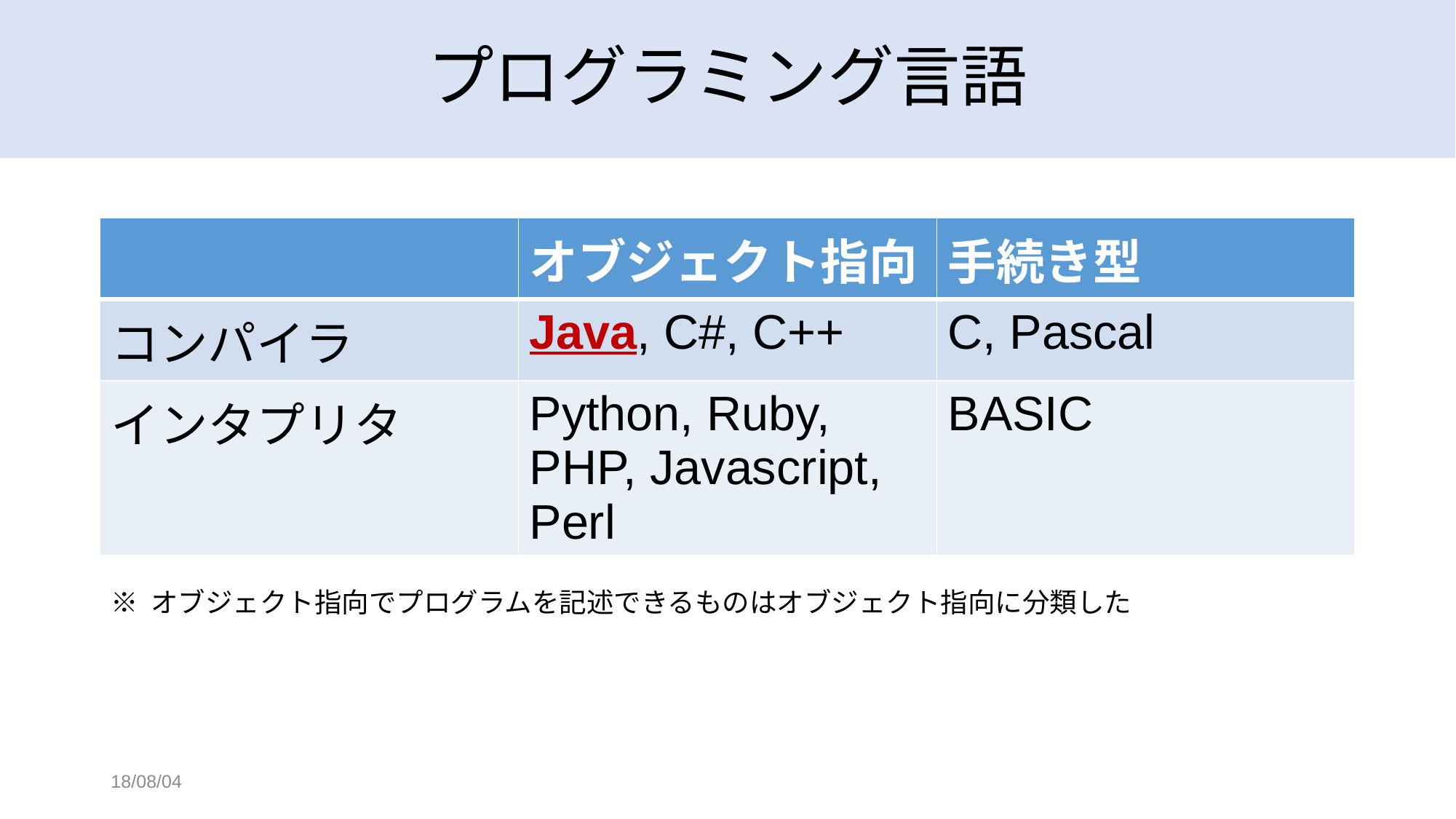

# プログラミング言語
|  | オブジェクト指向 | 手続き型 |
| --- | --- | --- |
| コンパイラ | Java, C#, C++ | C, Pascal |
| インタプリタ | Python, Ruby, PHP, Javascript, Perl | BASIC |
※ オブジェクト指向でプログラムを記述できるものはオブジェクト指向に分類した
18/08/04